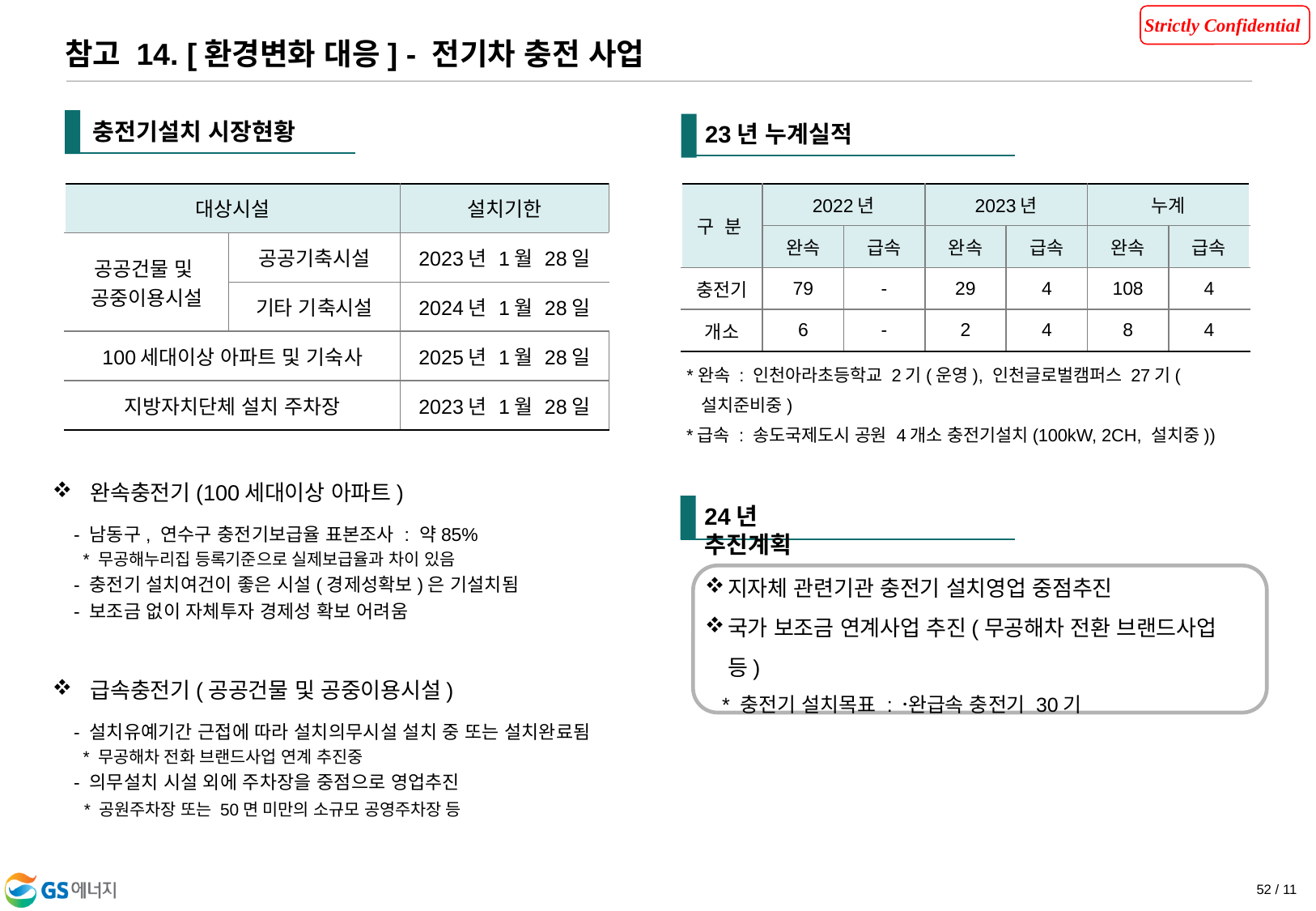

참고 14. [환경변화 대응] - 전기차 충전 사업

충전기설치 시장현황
23년 누계실적

| 대상시설 |  | 설치기한 |
| --- | --- | --- |
| 공공건물 및  공중이용시설 | 공공기축시설 | 2023년 1월 28일 |
|  | 기타 기축시설 | 2024년 1월 28일 |
| 100세대이상 아파트 및 기숙사 |  | 2025년 1월 28일 |
| 지방자치단체 설치 주차장 |  | 2023년 1월 28일 |
| 구  분 | 2022년 |  | 2023년 |  | 누계 |  |
| --- | --- | --- | --- | --- | --- | --- |
|  | 완속 | 급속 | 완속 | 급속 | 완속 | 급속 |
| 충전기 | 79 | - | 29 | 4 | 108 | 4 |
| 개소 | 6 | - | 2 | 4 | 8 | 4 |

*완속 : 인천아라초등학교 2기(운영), 인천글로벌캠퍼스 27기(설치준비중)
*급속 : 송도국제도시 공원 4개소 충전기설치(100kW, 2CH, 설치중))
완속충전기(100세대이상 아파트)
24년 추진계획

- 남동구, 연수구 충전기보급율 표본조사 : 약85%
  * 무공해누리집 등록기준으로 실제보급율과 차이 있음
- 충전기 설치여건이 좋은 시설(경제성확보)은 기설치됨
- 보조금 없이 자체투자 경제성 확보 어려움
지자체 관련기관 충전기 설치영업 중점추진
국가 보조금 연계사업 추진(무공해차 전환 브랜드사업 등)
   * 충전기 설치목표 : 완〮급속 충전기 30기
급속충전기(공공건물 및 공중이용시설)
- 설치유예기간 근접에 따라 설치의무시설 설치 중 또는 설치완료됨
  * 무공해차 전화 브랜드사업 연계 추진중
- 의무설치 시설 외에 주차장을 중점으로 영업추진
  * 공원주차장 또는 50면 미만의 소규모 공영주차장 등